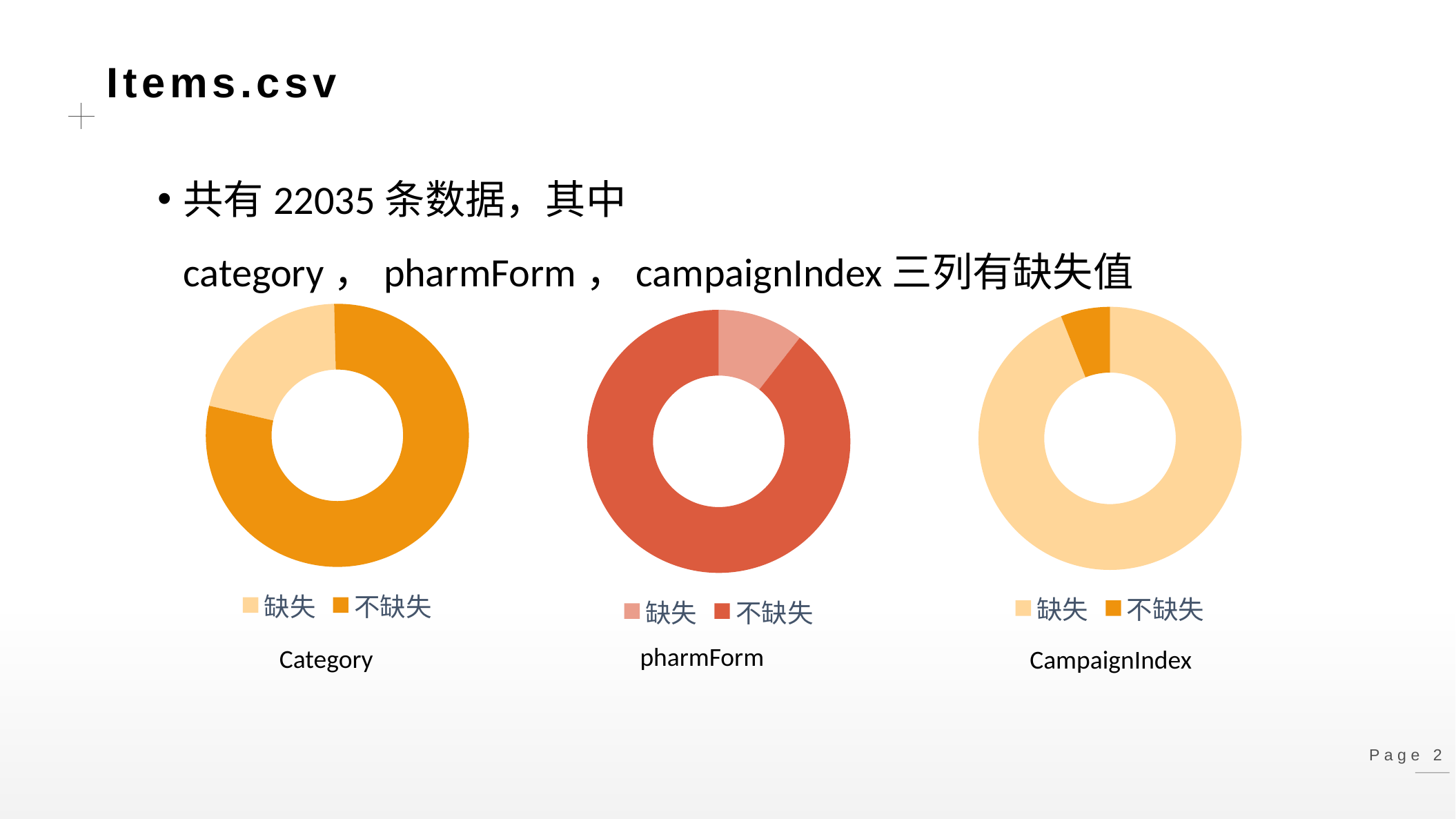

Items.csv
共有22035条数据，其中category，pharmForm，campaignIndex三列有缺失值

### Chart

| Category | 个数 |
|---|---|
| 缺失 | 4627.0 |
| 不缺失 | 17408.0 |

### Chart

| Category | 个数 |
|---|---|
| 缺失 | 20697.0 |
| 不缺失 | 1338.0 |

### Chart

| Category | 个数 |
|---|---|
| 缺失 | 2327.0 |
| 不缺失 | 19708.0 |
pharmForm
Category
CampaignIndex
Page 2